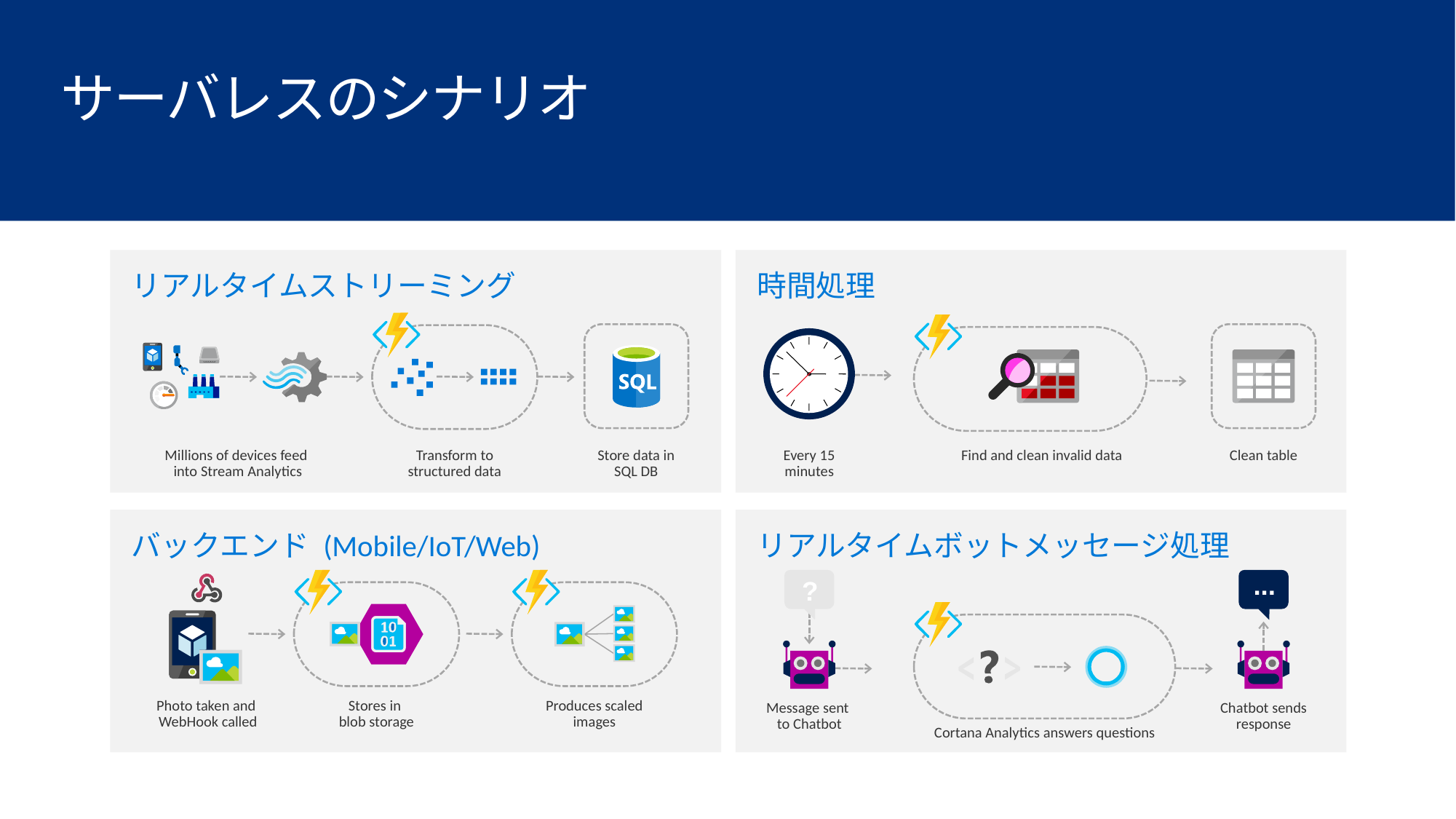

サーバレスのシナリオ
リアルタイムストリーミング

Millions of devices feed
into Stream Analytics
Transform to
structured data
Store data in
SQL DB
時間処理

Every 15
minutes
Find and clean invalid data
Clean table
バックエンド (Mobile/IoT/Web)

Photo taken and
WebHook called
Stores in
blob storage
Produces scaled
images
リアルタイムボットメッセージ処理
...

?

Message sent
to Chatbot
Chatbot sends
response
Cortana Analytics answers questions